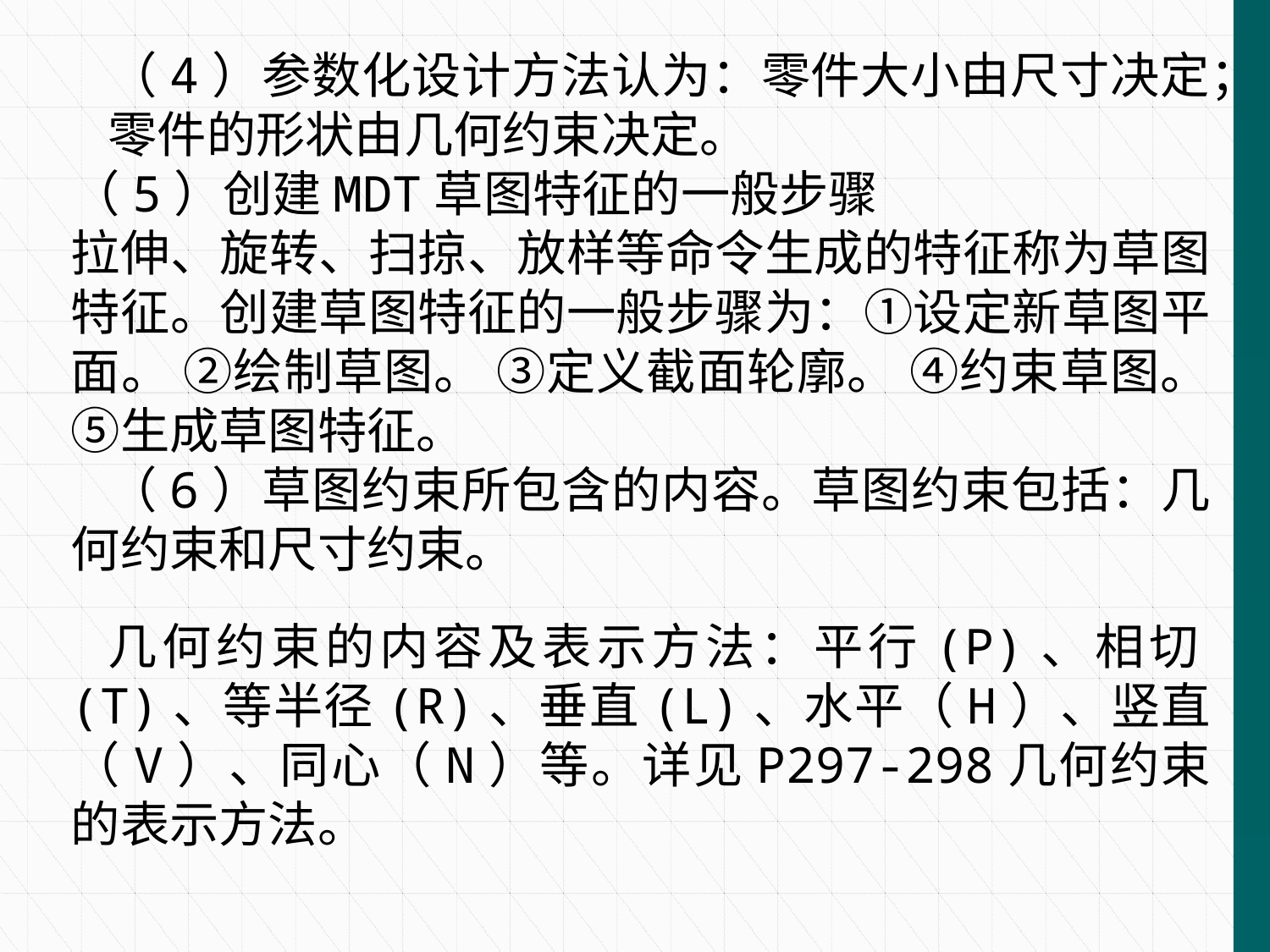

（4）参数化设计方法认为：零件大小由尺寸决定；零件的形状由几何约束决定。
（5）创建MDT草图特征的一般步骤
拉伸、旋转、扫掠、放样等命令生成的特征称为草图特征。创建草图特征的一般步骤为：①设定新草图平面。 ②绘制草图。 ③定义截面轮廓。 ④约束草图。⑤生成草图特征。
（6）草图约束所包含的内容。草图约束包括：几何约束和尺寸约束。

几何约束的内容及表示方法：平行(P)、相切(T)、等半径(R)、垂直(L)、水平（H）、竖直（V）、同心（N）等。详见P297-298几何约束的表示方法。